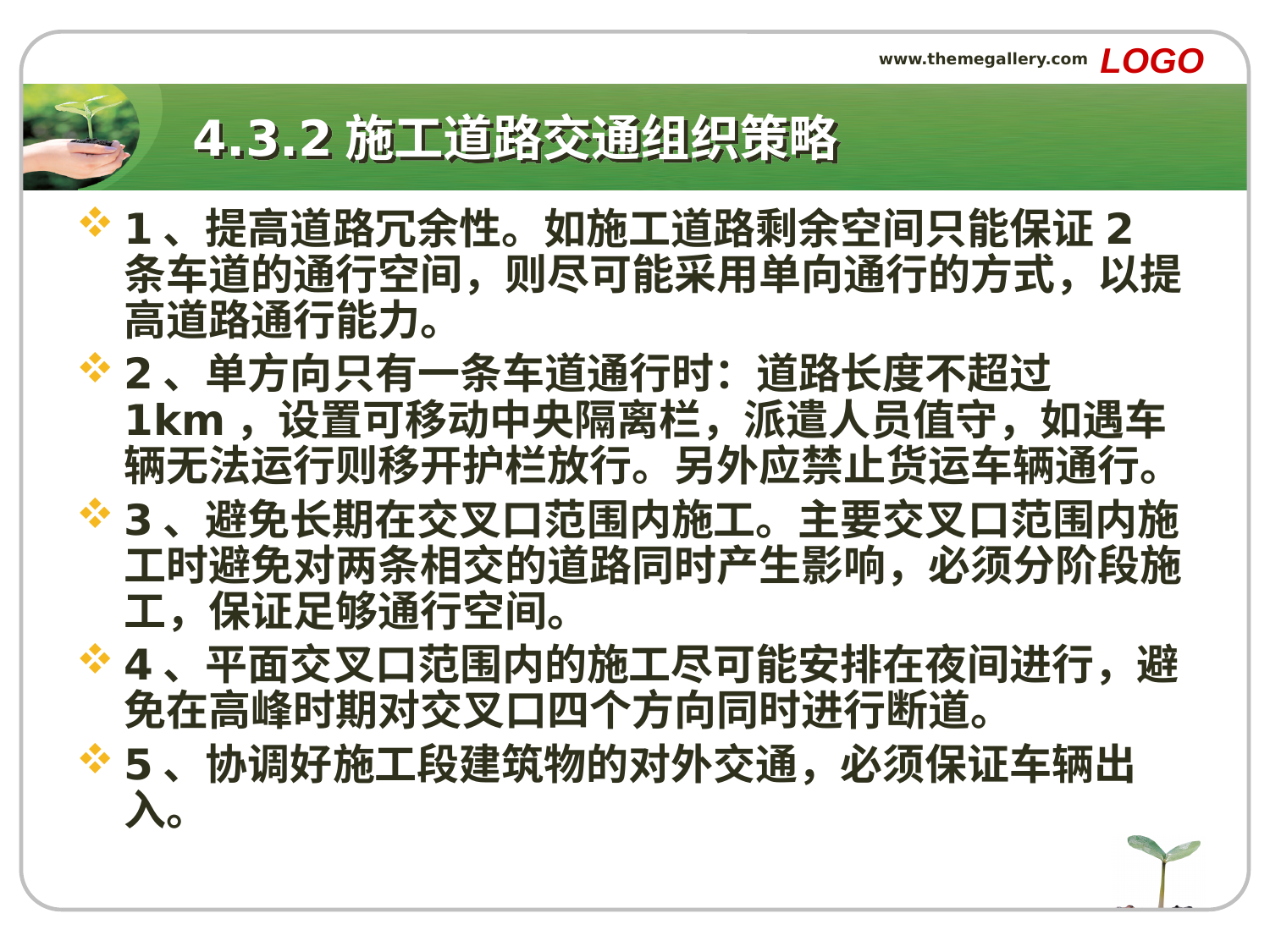

LOGO
www.themegallery.com
# 4.3.2施工道路交通组织策略
1、提高道路冗余性。如施工道路剩余空间只能保证2条车道的通行空间，则尽可能采用单向通行的方式，以提高道路通行能力。
2、单方向只有一条车道通行时：道路长度不超过1km，设置可移动中央隔离栏，派遣人员值守，如遇车辆无法运行则移开护栏放行。另外应禁止货运车辆通行。
3、避免长期在交叉口范围内施工。主要交叉口范围内施工时避免对两条相交的道路同时产生影响，必须分阶段施工，保证足够通行空间。
4、平面交叉口范围内的施工尽可能安排在夜间进行，避免在高峰时期对交叉口四个方向同时进行断道。
5、协调好施工段建筑物的对外交通，必须保证车辆出入。